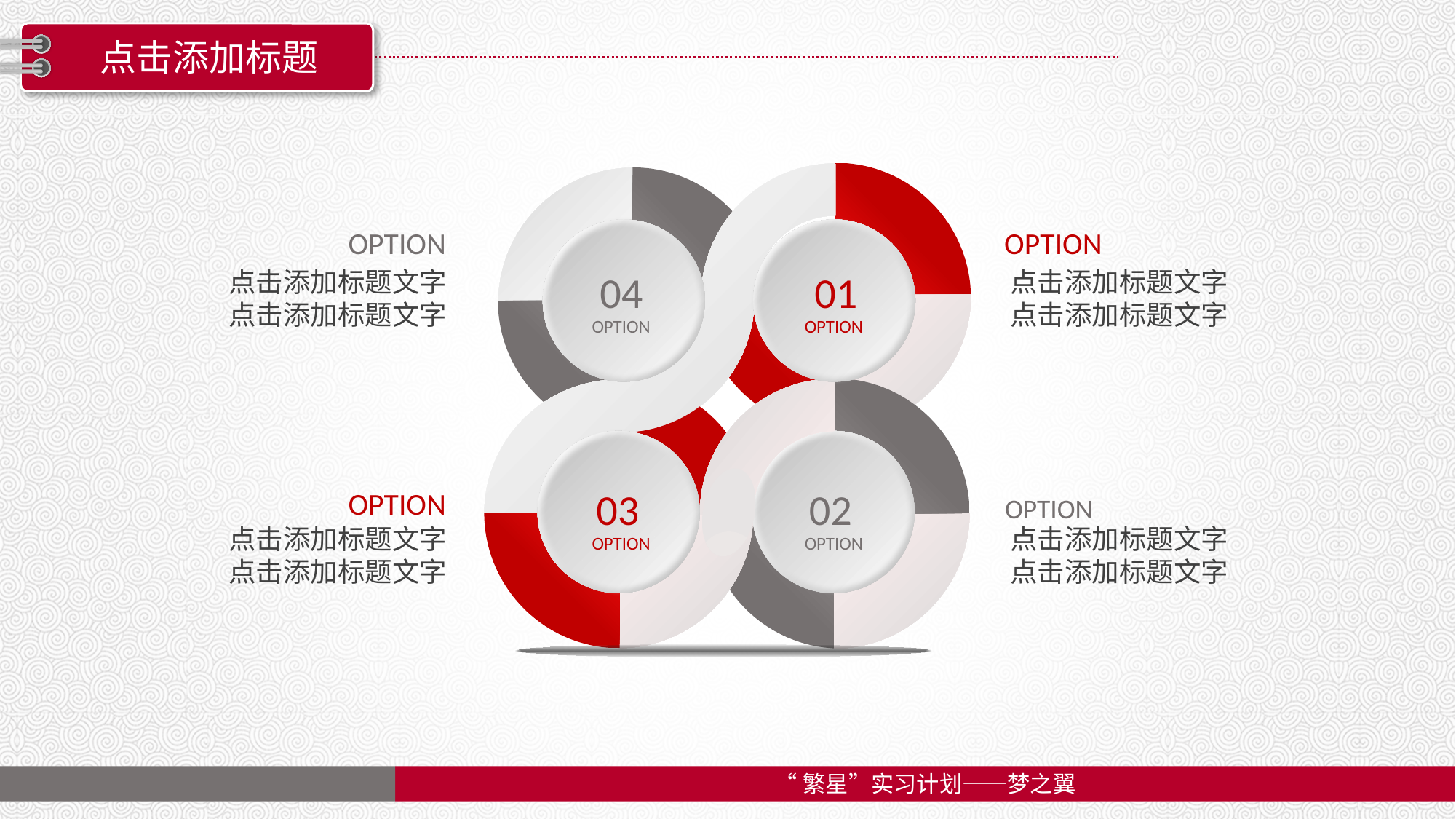

点击添加标题

OPTION
OPTION
点击添加标题文字
点击添加标题文字
点击添加标题文字
点击添加标题文字
04
01

OPTION
OPTION

03
02
OPTION
OPTION

点击添加标题文字
点击添加标题文字
点击添加标题文字
点击添加标题文字
OPTION
OPTION